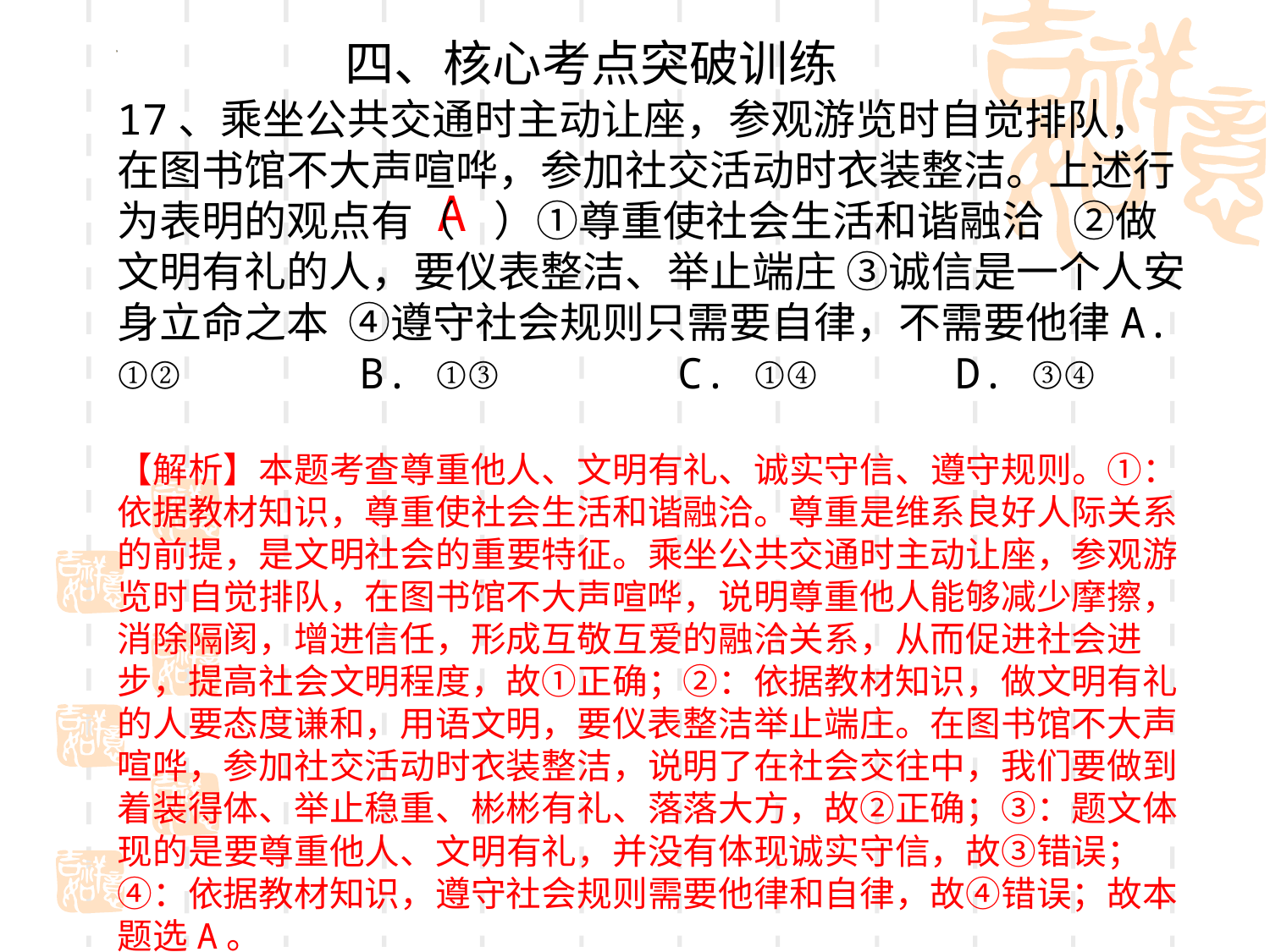

四、核心考点突破训练
17、乘坐公共交通时主动让座，参观游览时自觉排队，在图书馆不大声喧哗，参加社交活动时衣装整洁。上述行为表明的观点有（    ）①尊重使社会生活和谐融洽   ②做文明有礼的人，要仪表整洁、举止端庄 ③诚信是一个人安身立命之本  ④遵守社会规则只需要自律，不需要他律A. ①②       B. ①③       C. ①④	   D. ③④

【解析】本题考查尊重他人、文明有礼、诚实守信、遵守规则。①：依据教材知识，尊重使社会生活和谐融洽。尊重是维系良好人际关系的前提，是文明社会的重要特征。乘坐公共交通时主动让座，参观游览时自觉排队，在图书馆不大声喧哗，说明尊重他人能够减少摩擦，消除隔阂，增进信任，形成互敬互爱的融洽关系，从而促进社会进步，提高社会文明程度，故①正确；②：依据教材知识，做文明有礼的人要态度谦和，用语文明，要仪表整洁举止端庄。在图书馆不大声喧哗，参加社交活动时衣装整洁，说明了在社会交往中，我们要做到着装得体、举止稳重、彬彬有礼、落落大方，故②正确；③：题文体现的是要尊重他人、文明有礼，并没有体现诚实守信，故③错误；④：依据教材知识，遵守社会规则需要他律和自律，故④错误；故本题选A。
A